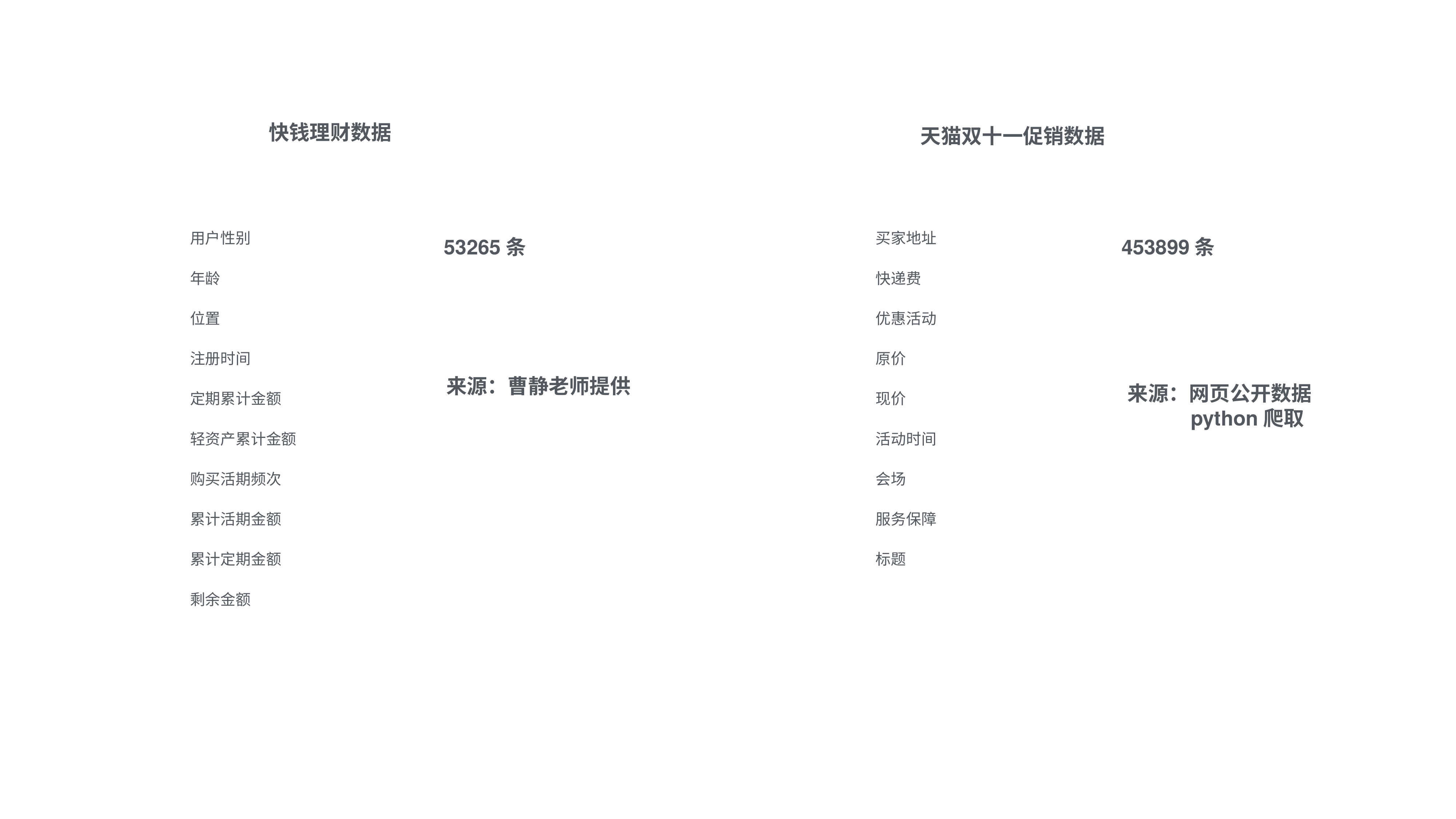

快钱理财数据
天猫双十一促销数据
| 用户性别 |
| --- |
| 年龄 |
| 位置 |
| 注册时间 |
| 定期累计金额 |
| 轻资产累计金额 |
| 购买活期频次 |
| 累计活期金额 |
| 累计定期金额 |
| 剩余金额 |
| 买家地址 |
| --- |
| 快递费 |
| 优惠活动 |
| 原价 |
| 现价 |
| 活动时间 |
| 会场 |
| 服务保障 |
| 标题 |
|  |
53265条
453899条
来源：曹静老师提供
来源：网页公开数据
           python爬取